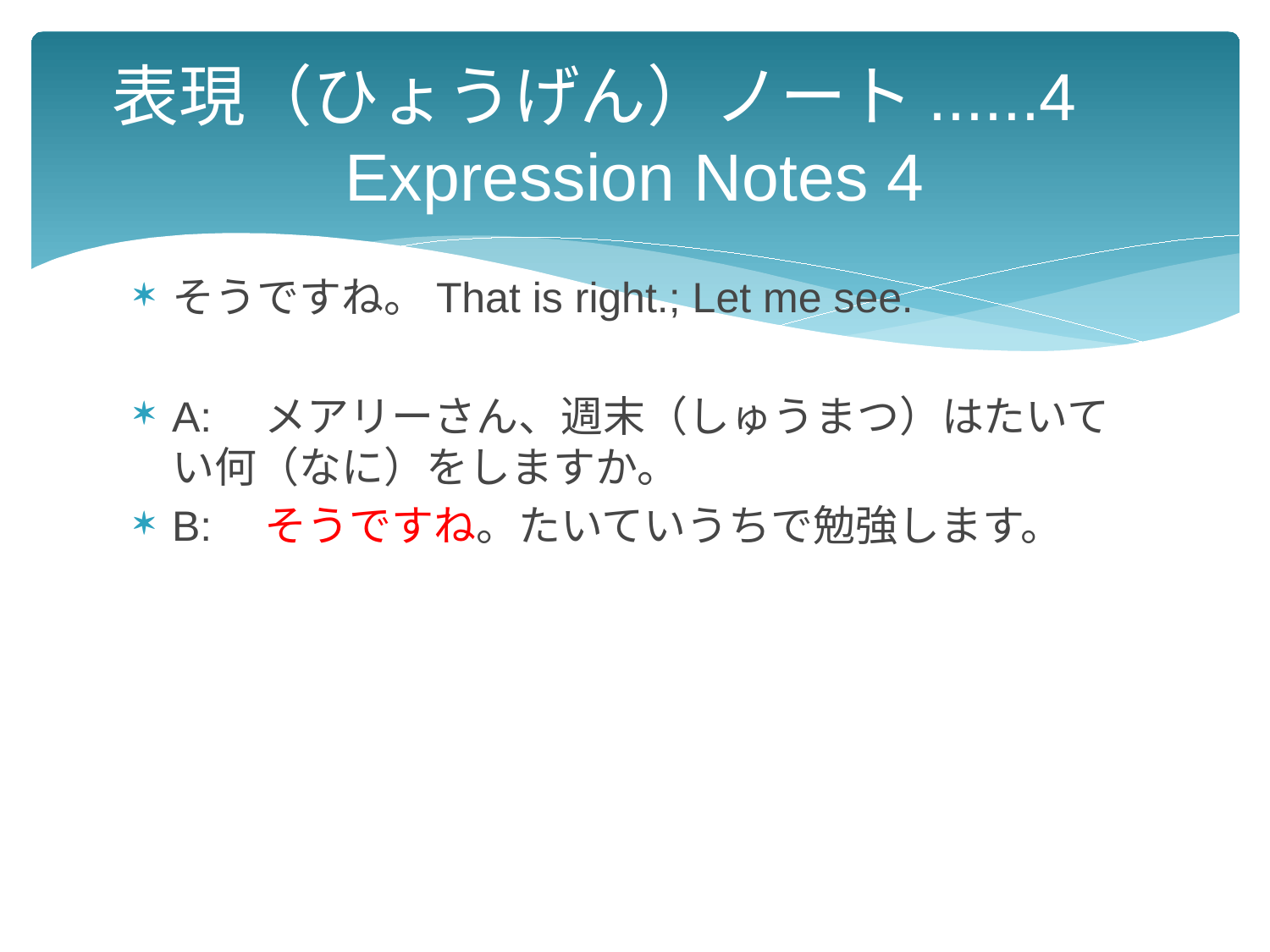

# 表現（ひょうげん）ノート......4　 Expression Notes 4
そうですね。That is right.; Let me see.

A:　メアリーさん、週末（しゅうまつ）はたいてい何（なに）をしますか。
B:　そうですね。たいていうちで勉強します。